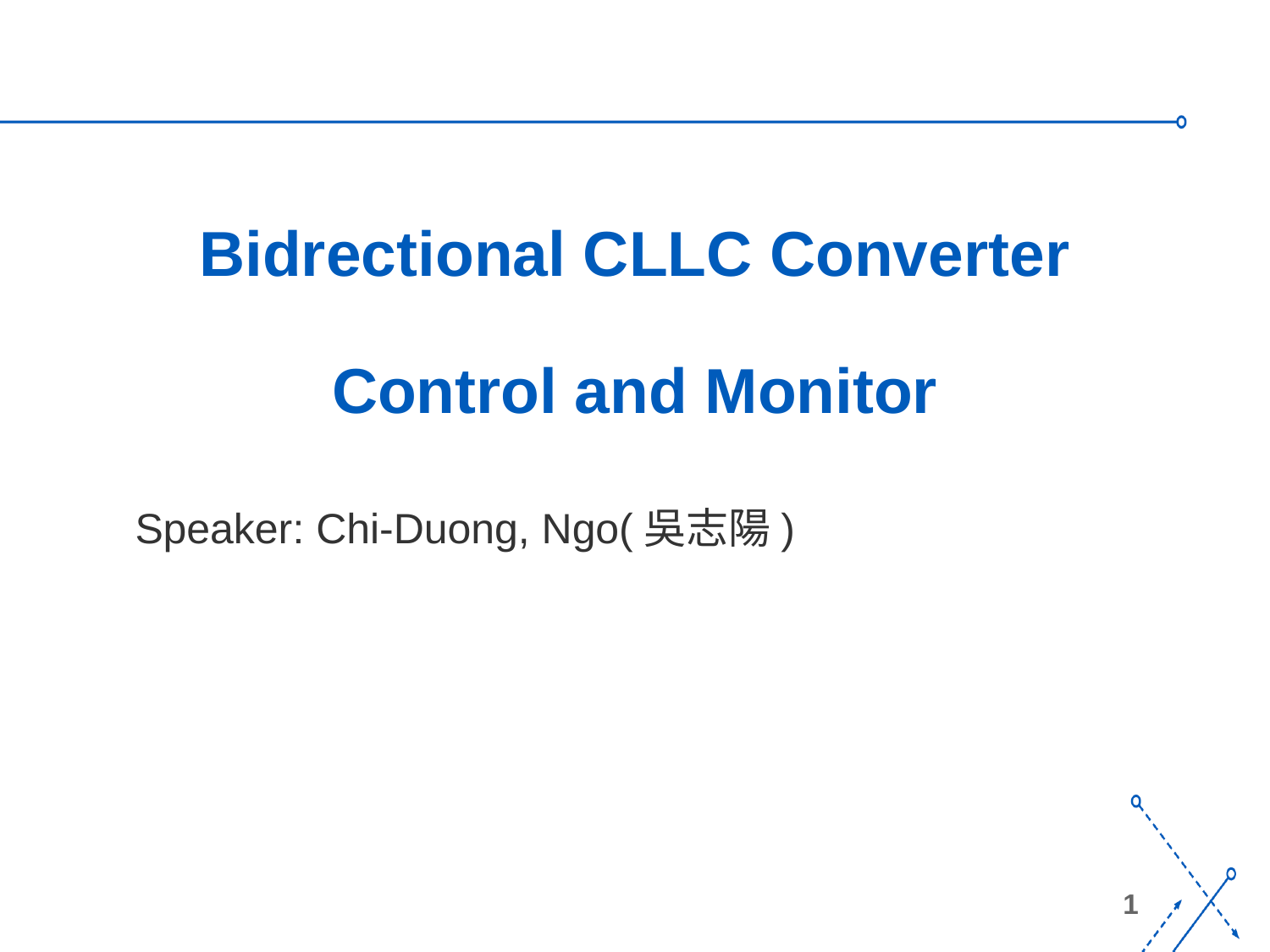

Bidrectional CLLC Converter
Control and Monitor
Speaker: Chi-Duong, Ngo(吳志陽)